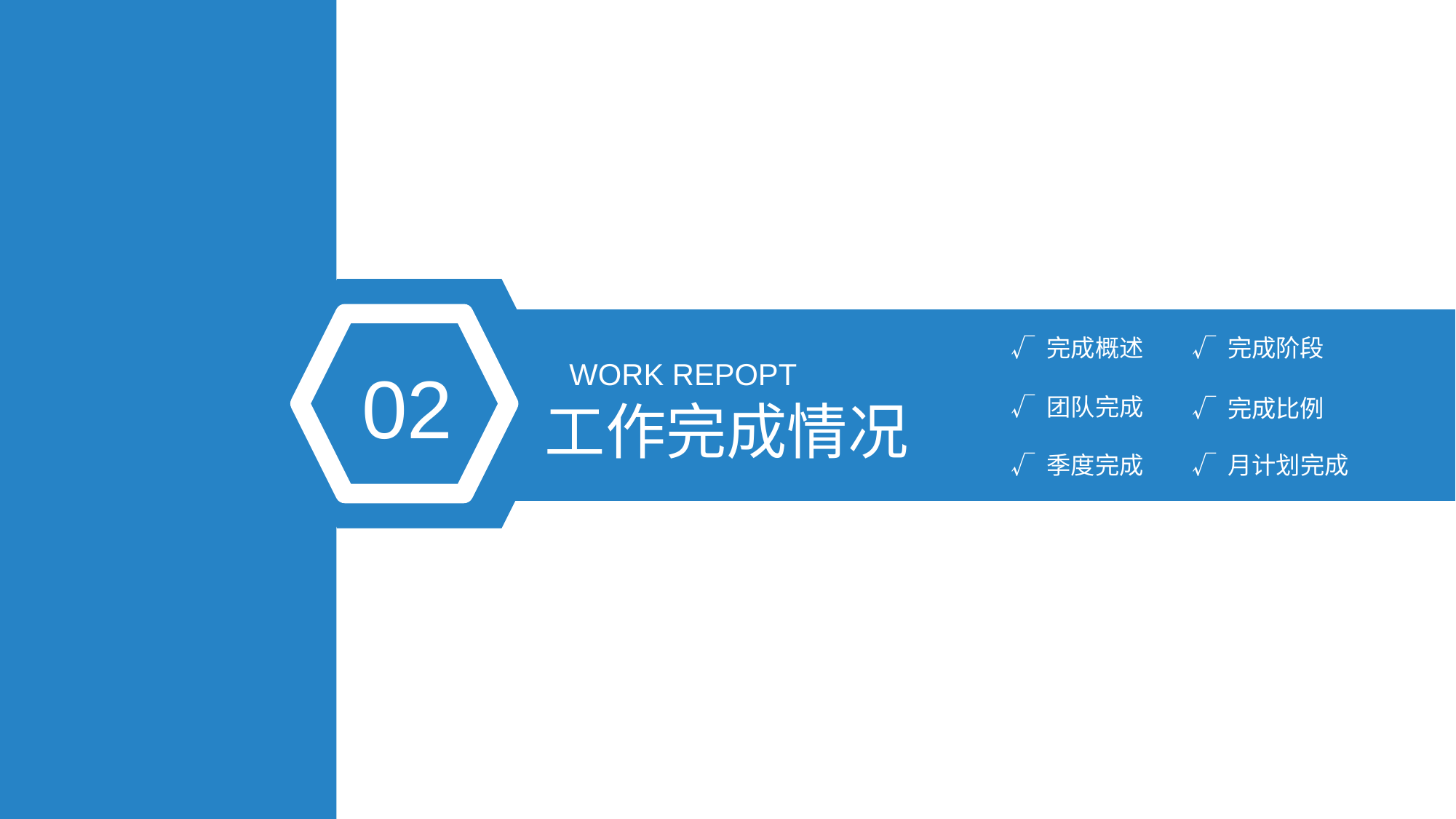

02
√ 完成概述
√ 完成阶段
WORK REPOPT
√ 团队完成
工作完成情况
√ 完成比例
√ 季度完成
√ 月计划完成